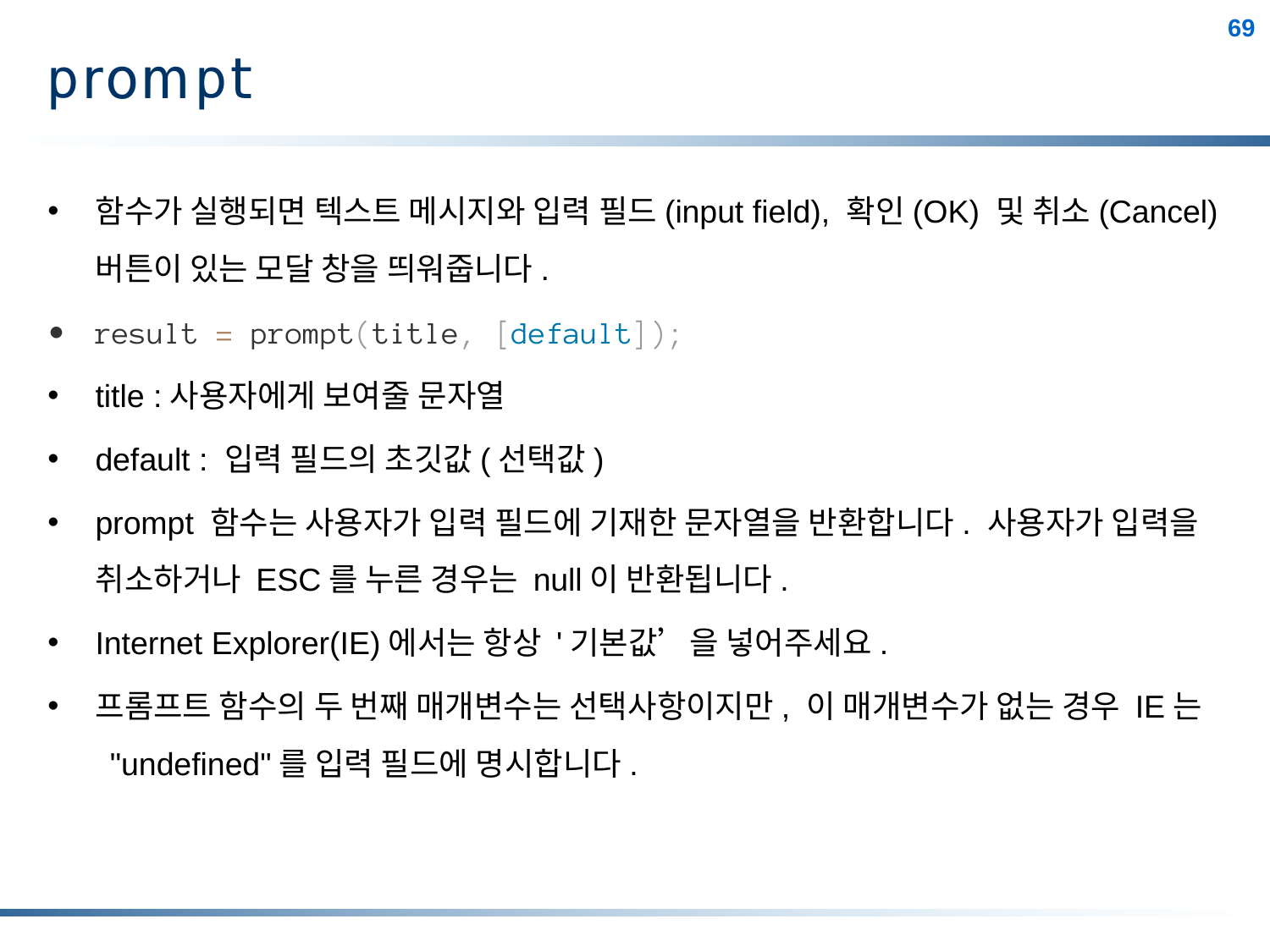

# prompt
함수가 실행되면 텍스트 메시지와 입력 필드(input field), 확인(OK) 및 취소(Cancel) 버튼이 있는 모달 창을 띄워줍니다.
result = prompt(title, [default]);
title :사용자에게 보여줄 문자열
default : 입력 필드의 초깃값(선택값)
prompt 함수는 사용자가 입력 필드에 기재한 문자열을 반환합니다. 사용자가 입력을 취소하거나 ESC를 누른 경우는 null이 반환됩니다.
Internet Explorer(IE)에서는 항상 '기본값’을 넣어주세요.
프롬프트 함수의 두 번째 매개변수는 선택사항이지만, 이 매개변수가 없는 경우 IE는 "undefined"를 입력 필드에 명시합니다.
69